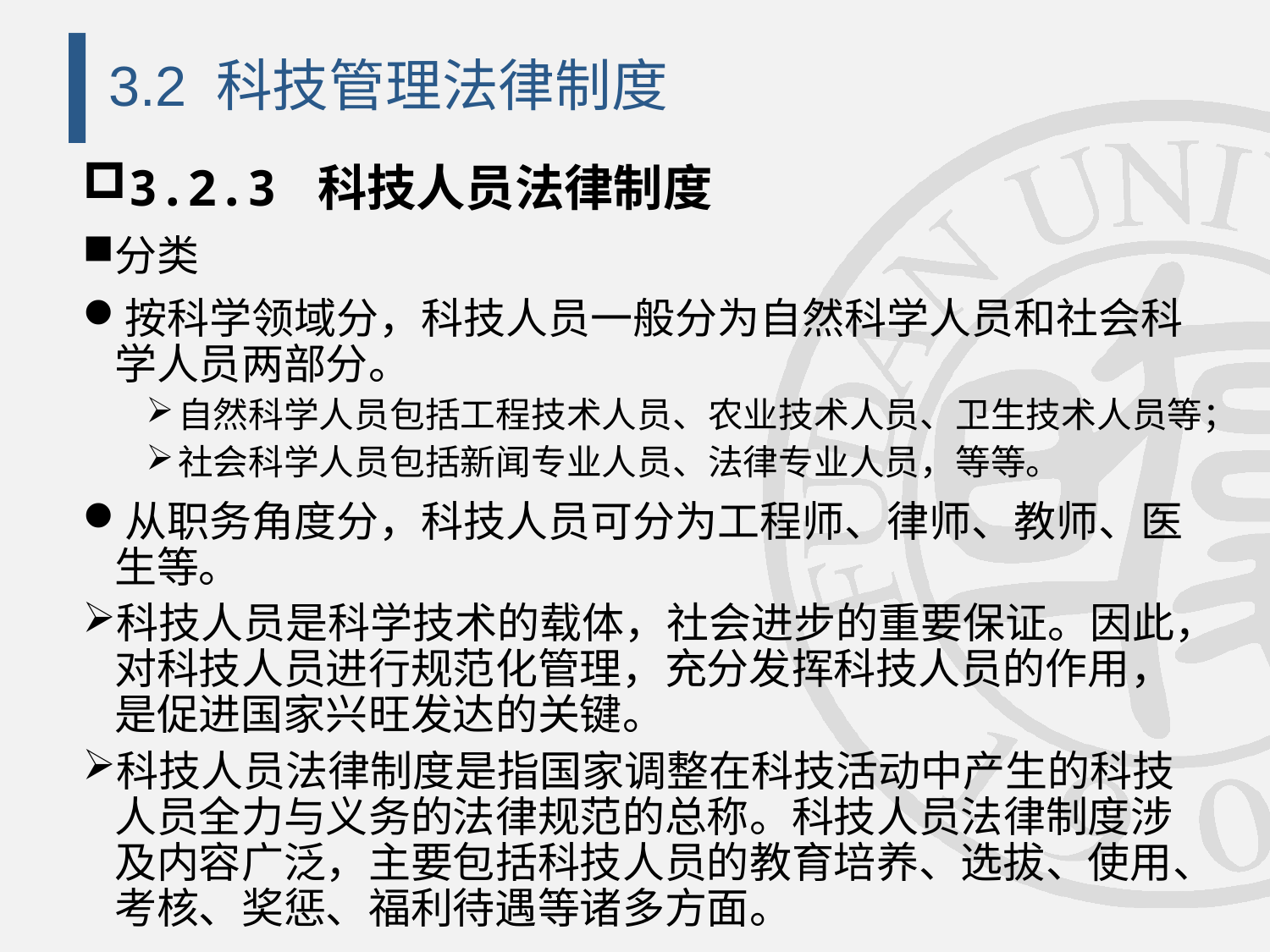

# 3.2 科技管理法律制度
3.2.3 科技人员法律制度
分类
按科学领域分，科技人员一般分为自然科学人员和社会科学人员两部分。
自然科学人员包括工程技术人员、农业技术人员、卫生技术人员等；
社会科学人员包括新闻专业人员、法律专业人员，等等。
从职务角度分，科技人员可分为工程师、律师、教师、医生等。
科技人员是科学技术的载体，社会进步的重要保证。因此，对科技人员进行规范化管理，充分发挥科技人员的作用，是促进国家兴旺发达的关键。
科技人员法律制度是指国家调整在科技活动中产生的科技人员全力与义务的法律规范的总称。科技人员法律制度涉及内容广泛，主要包括科技人员的教育培养、选拔、使用、考核、奖惩、福利待遇等诸多方面。